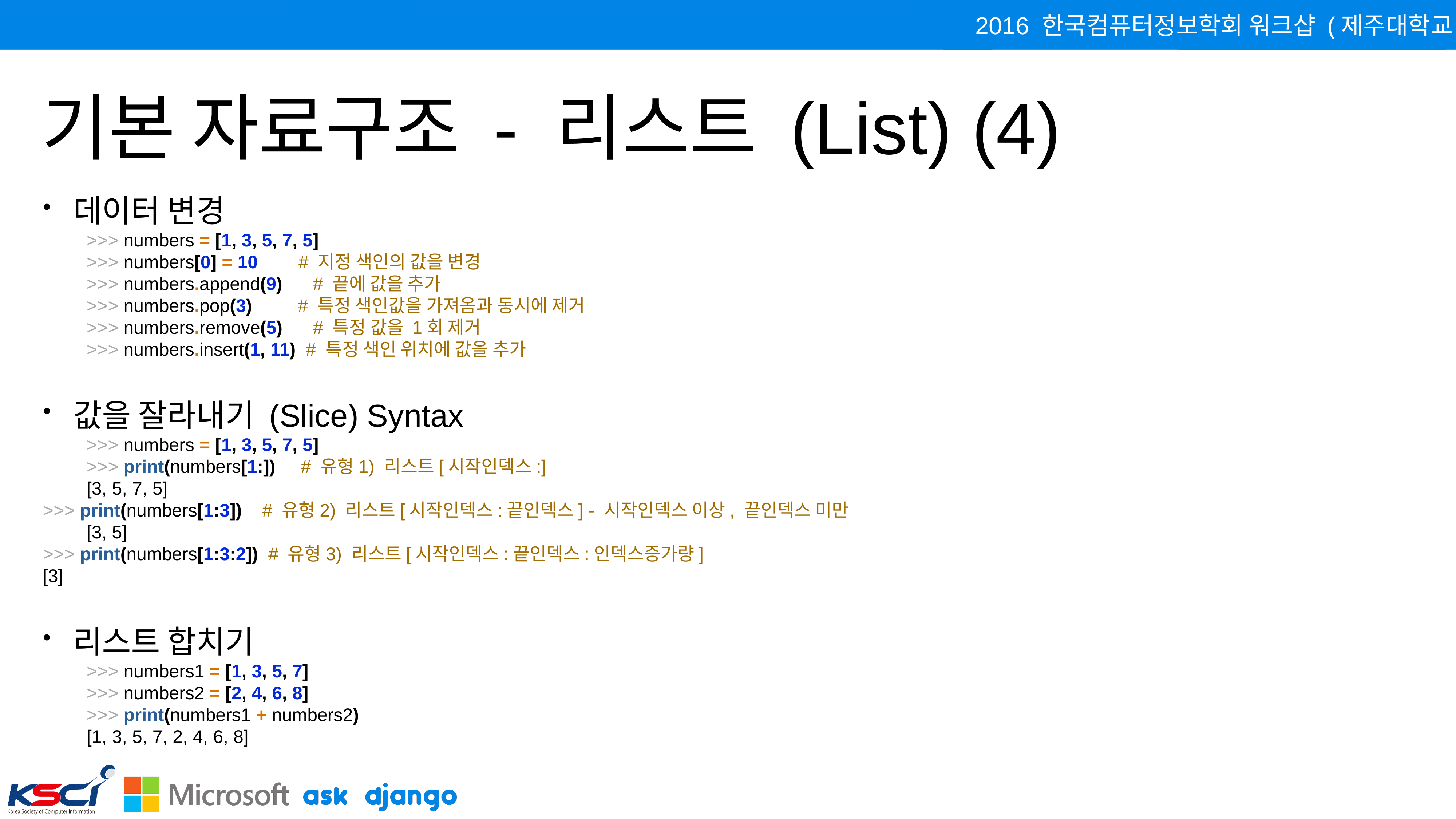

# 기본 자료구조 - 리스트 (List) (4)
데이터 변경
>>> numbers = [1, 3, 5, 7, 5]
>>> numbers[0] = 10        # 지정 색인의 값을 변경
>>> numbers.append(9)      # 끝에 값을 추가
>>> numbers.pop(3)         # 특정 색인값을 가져옴과 동시에 제거
>>> numbers.remove(5)      # 특정 값을 1회 제거
>>> numbers.insert(1, 11)  # 특정 색인 위치에 값을 추가
값을 잘라내기 (Slice) Syntax
>>> numbers = [1, 3, 5, 7, 5]
>>> print(numbers[1:])     # 유형1) 리스트[시작인덱스:]
[3, 5, 7, 5]
>>> print(numbers[1:3])    # 유형2) 리스트[시작인덱스:끝인덱스] - 시작인덱스 이상, 끝인덱스 미만
[3, 5]
>>> print(numbers[1:3:2])  # 유형3) 리스트[시작인덱스:끝인덱스:인덱스증가량]
[3]
리스트 합치기
>>> numbers1 = [1, 3, 5, 7]
>>> numbers2 = [2, 4, 6, 8]
>>> print(numbers1 + numbers2)
[1, 3, 5, 7, 2, 4, 6, 8]